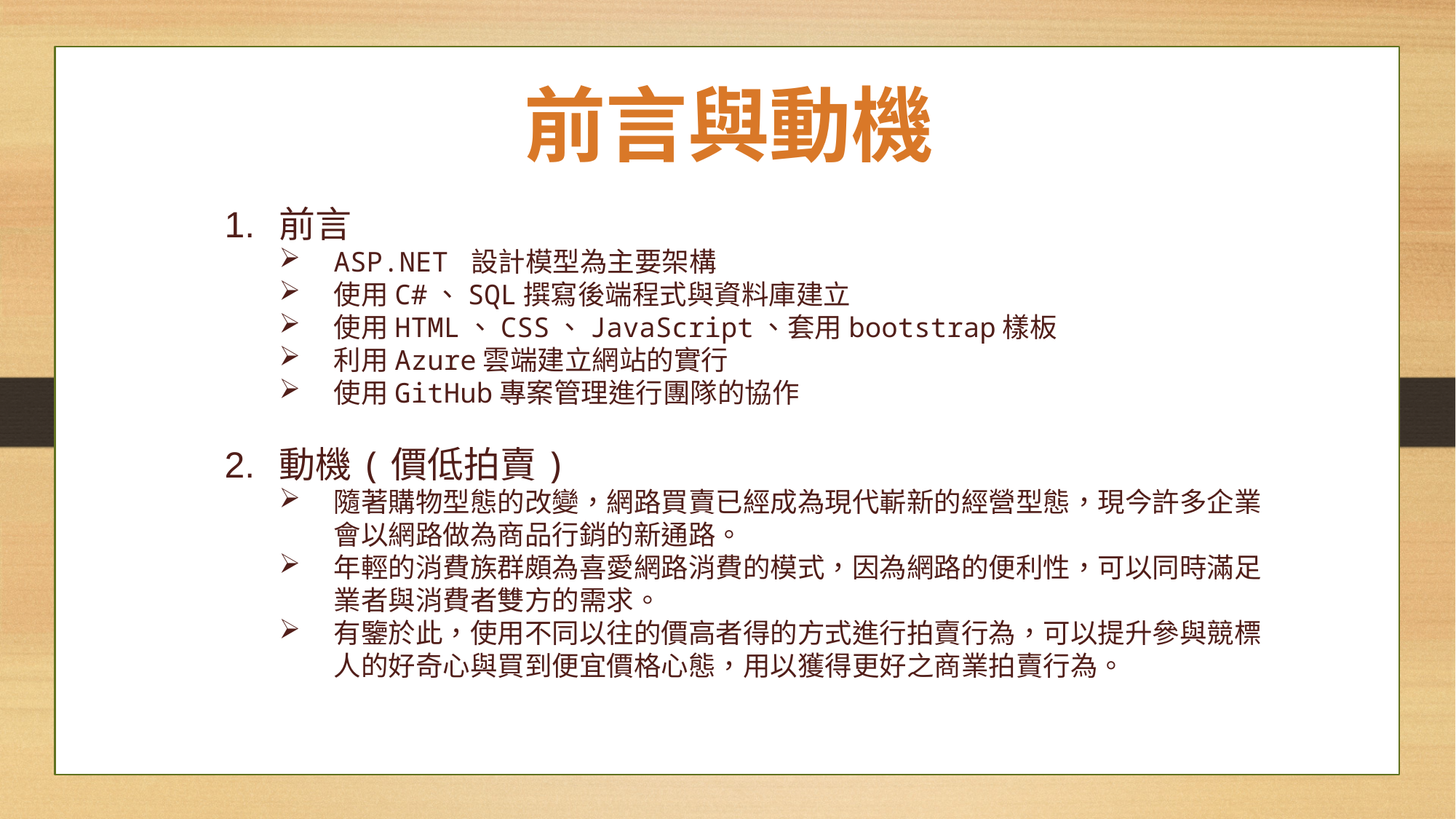

前言與動機

前言
ASP.NET 設計模型為主要架構
使用C#、SQL撰寫後端程式與資料庫建立
使用HTML、CSS、JavaScript、套用bootstrap樣板
利用Azure雲端建立網站的實行
使用GitHub專案管理進行團隊的協作

動機(價低拍賣)
隨著購物型態的改變，網路買賣已經成為現代嶄新的經營型態，現今許多企業會以網路做為商品行銷的新通路。
年輕的消費族群頗為喜愛網路消費的模式，因為網路的便利性，可以同時滿足業者與消費者雙方的需求。
有鑒於此，使用不同以往的價高者得的方式進行拍賣行為，可以提升參與競標人的好奇心與買到便宜價格心態，用以獲得更好之商業拍賣行為。